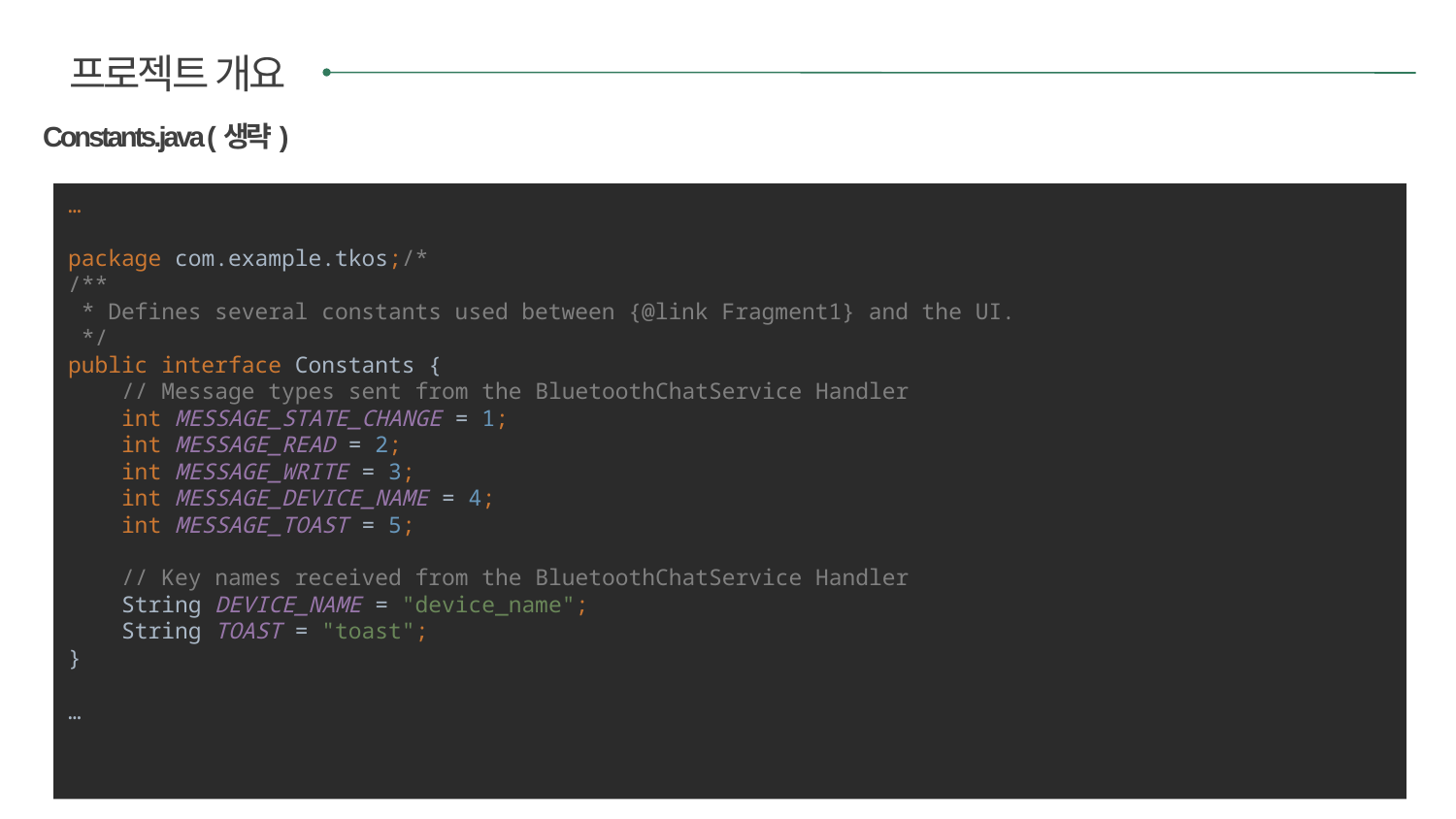

프로젝트 개요
Constants.java (생략)
…

package com.example.tkos;/*
/**
 * Defines several constants used between {@link Fragment1} and the UI.
 */
public interface Constants {
    // Message types sent from the BluetoothChatService Handler
    int MESSAGE_STATE_CHANGE = 1;
    int MESSAGE_READ = 2;
    int MESSAGE_WRITE = 3;
    int MESSAGE_DEVICE_NAME = 4;
    int MESSAGE_TOAST = 5;
    // Key names received from the BluetoothChatService Handler
    String DEVICE_NAME = "device_name";
    String TOAST = "toast";
}

…